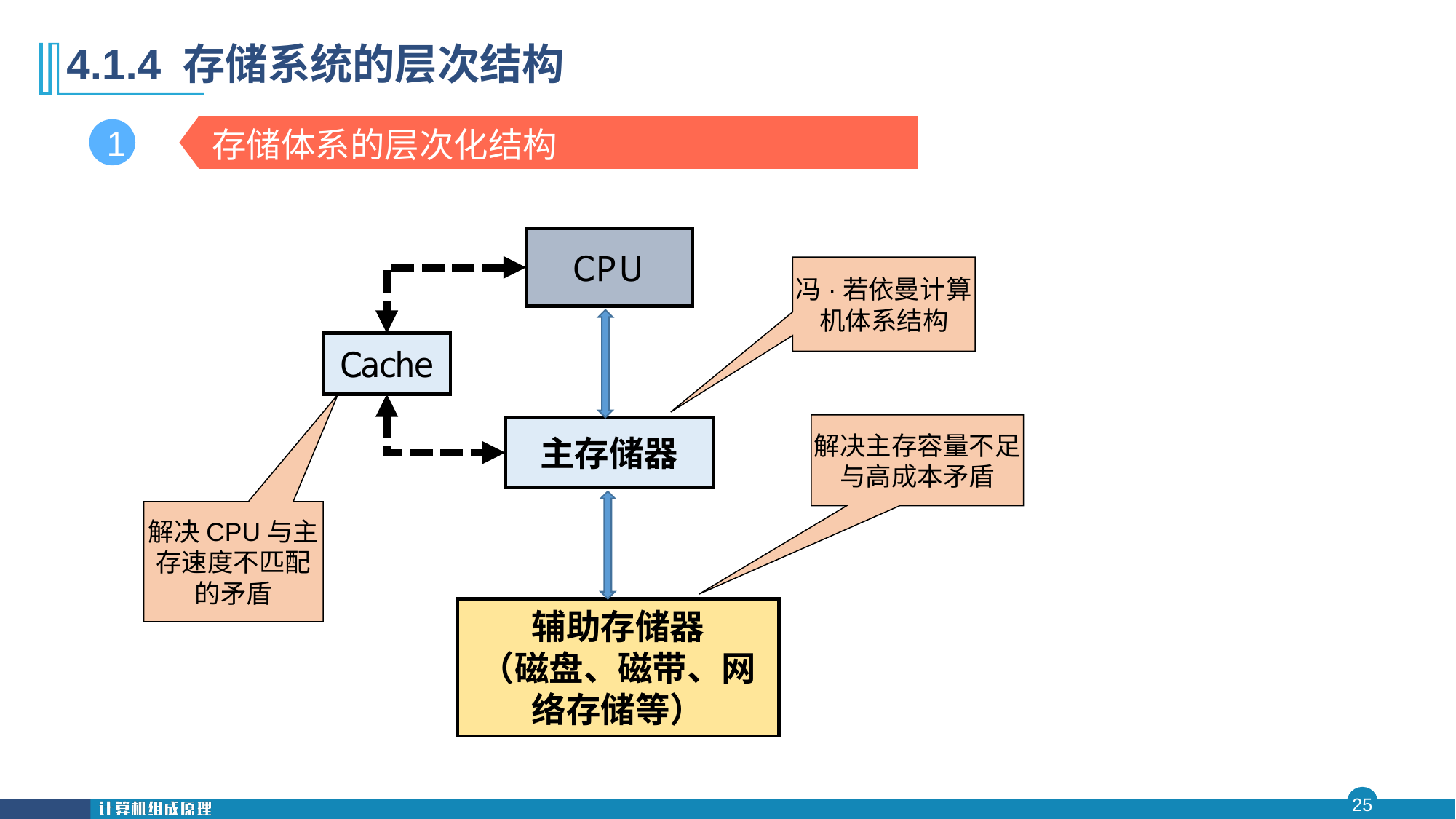

第三章
# 4.1.4 存储系统的层次结构

存储体系的层次化结构
1
CPU
冯·若依曼计算机体系结构

Cache
解决主存容量不足与高成本矛盾
主存储器

解决CPU与主存速度不匹配的矛盾
辅助存储器
（磁盘、磁带、网络存储等）